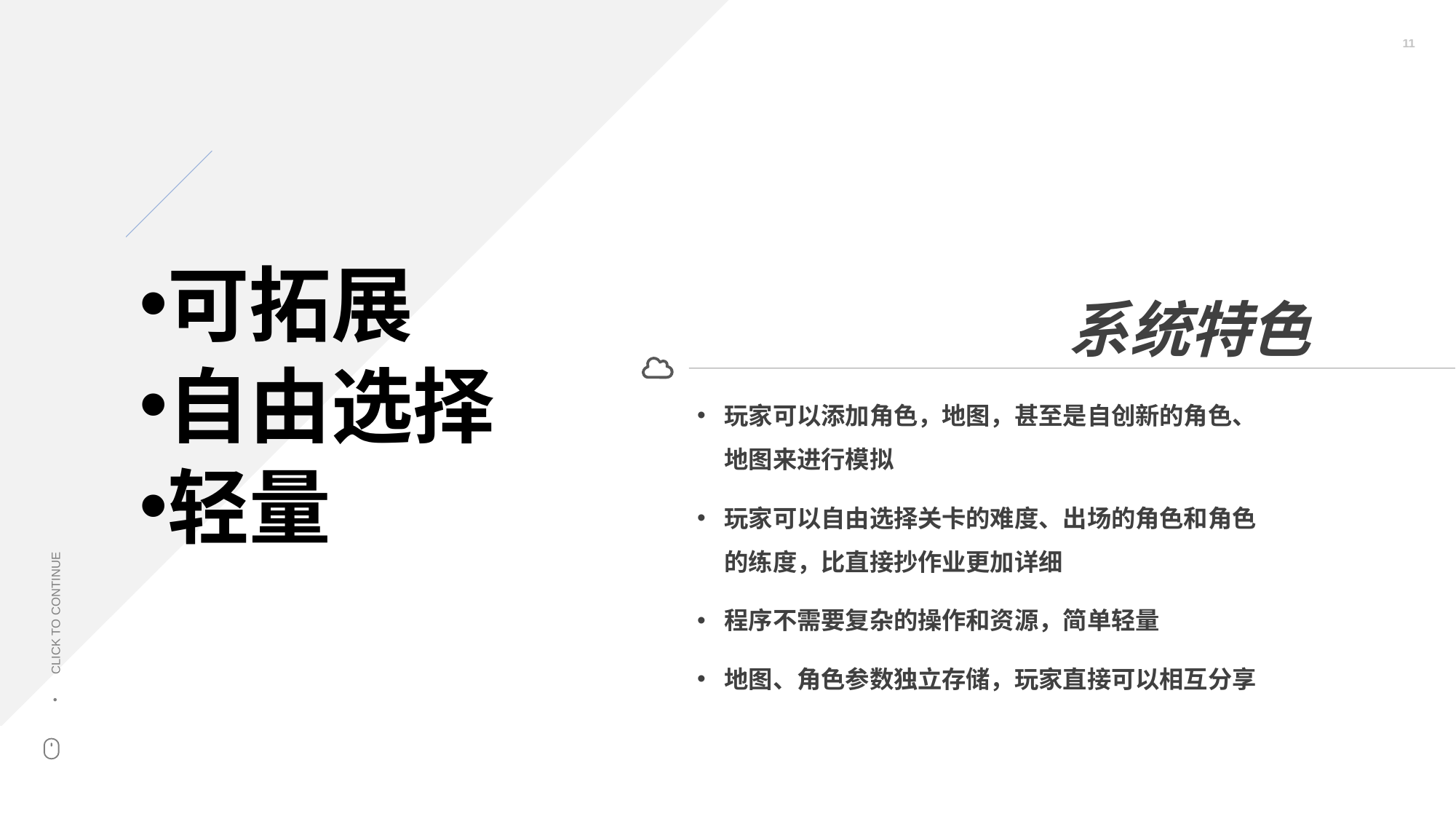

11
可拓展
自由选择
轻量
系统特色
CLICK TO CONTINUE
玩家可以添加角色，地图，甚至是自创新的角色、地图来进行模拟
玩家可以自由选择关卡的难度、出场的角色和角色的练度，比直接抄作业更加详细
程序不需要复杂的操作和资源，简单轻量
地图、角色参数独立存储，玩家直接可以相互分享